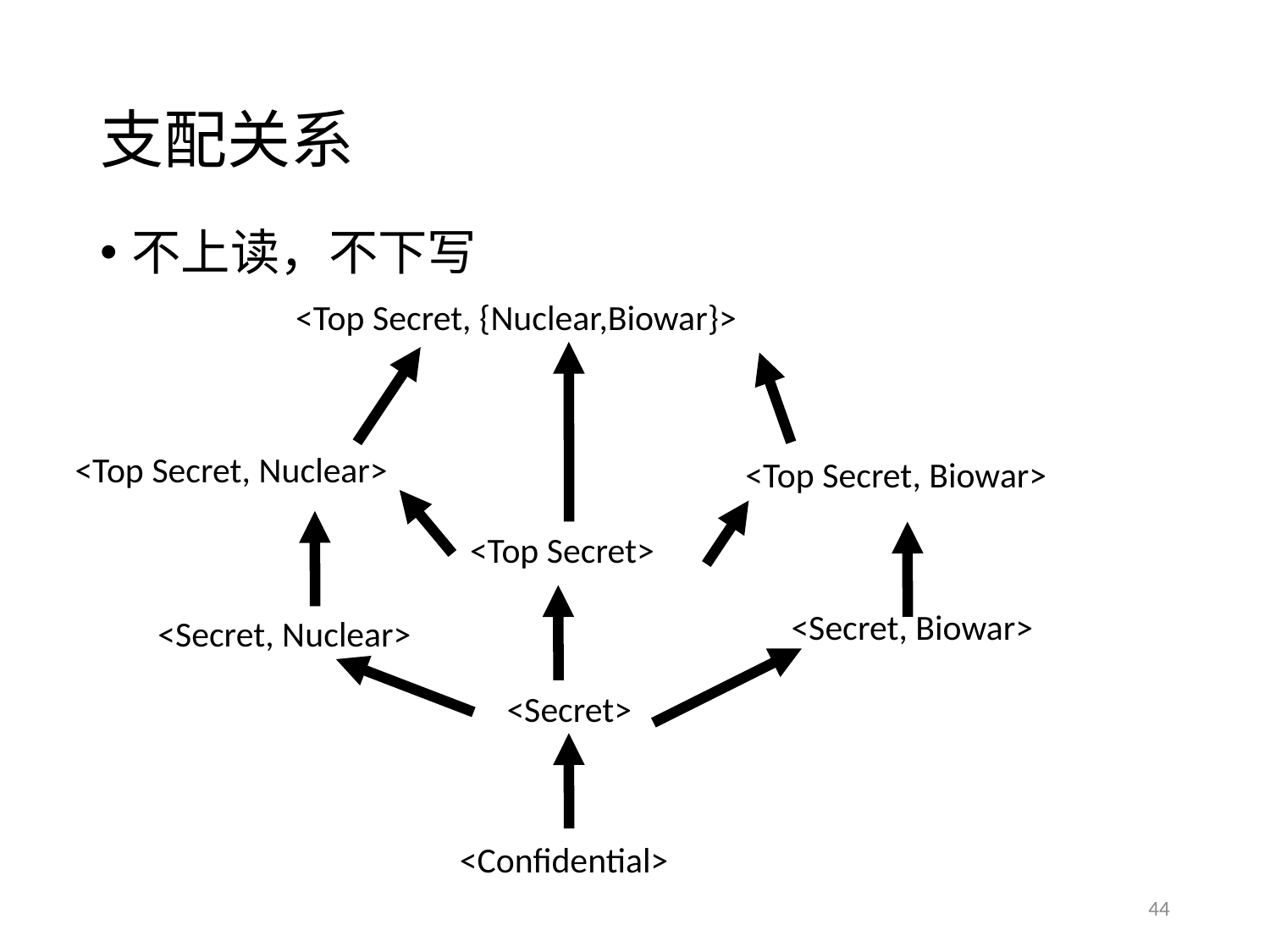

# 支配关系
不上读，不下写
<Top Secret, {Nuclear,Biowar}>

<Top Secret, Nuclear>
<Top Secret, Biowar>

<Top Secret>

<Secret, Biowar>
<Secret, Nuclear>

<Secret>

<Confidential>
44